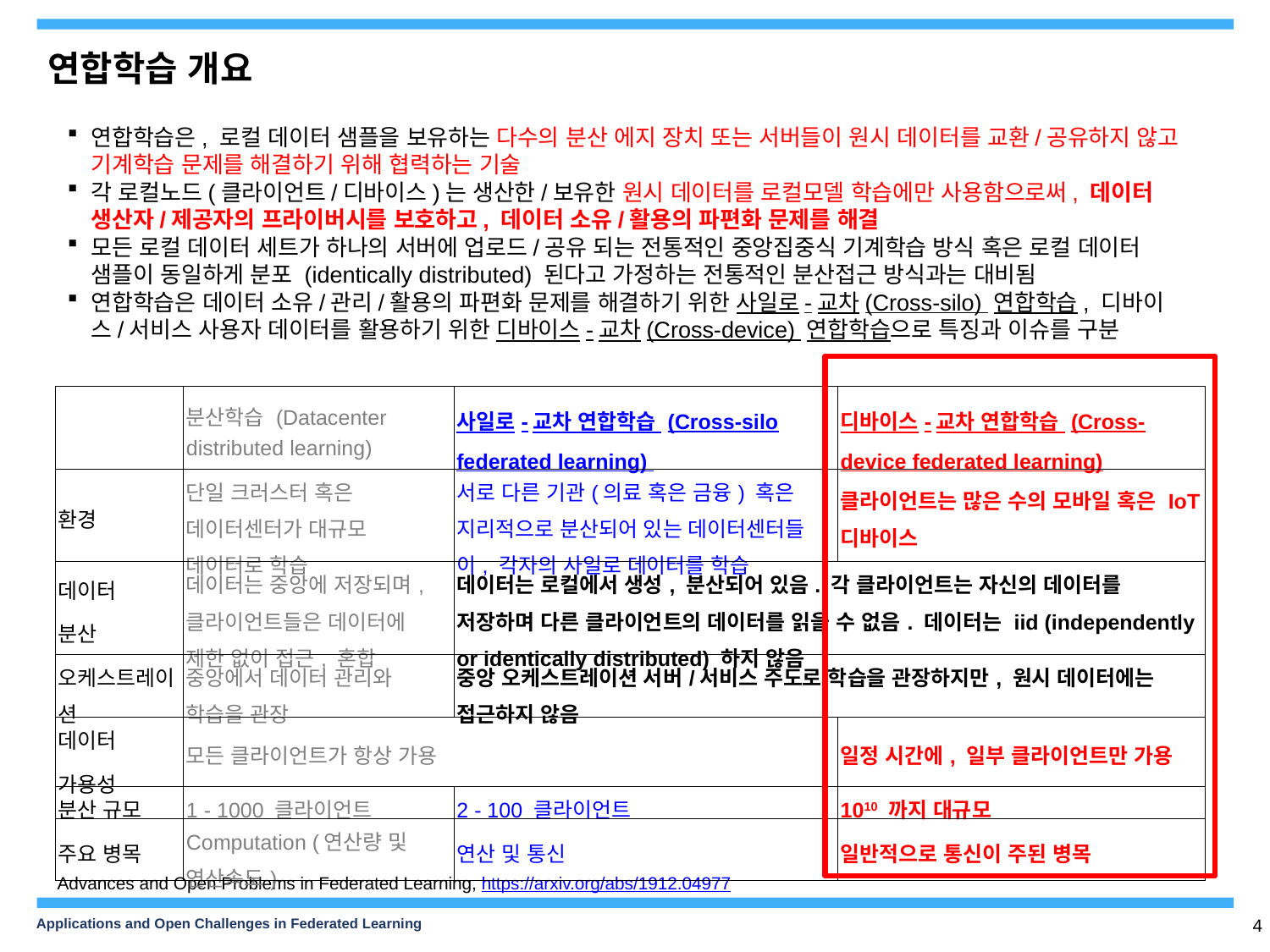

연합학습 개요
연합학습은, 로컬 데이터 샘플을 보유하는 다수의 분산 에지 장치 또는 서버들이 원시 데이터를 교환/공유하지 않고 기계학습 문제를 해결하기 위해 협력하는 기술
각 로컬노드(클라이언트/디바이스)는 생산한/보유한 원시 데이터를 로컬모델 학습에만 사용함으로써, 데이터 생산자/제공자의 프라이버시를 보호하고, 데이터 소유/활용의 파편화 문제를 해결
모든 로컬 데이터 세트가 하나의 서버에 업로드/공유 되는 전통적인 중앙집중식 기계학습 방식 혹은 로컬 데이터 샘플이 동일하게 분포 (identically distributed) 된다고 가정하는 전통적인 분산접근 방식과는 대비됨
연합학습은 데이터 소유/관리/활용의 파편화 문제를 해결하기 위한 사일로-교차(Cross-silo) 연합학습, 디바이스/서비스 사용자 데이터를 활용하기 위한 디바이스-교차(Cross-device) 연합학습으로 특징과 이슈를 구분

|  | 분산학습 (Datacenter distributed learning) | 사일로-교차 연합학습 (Cross-silo federated learning) | 디바이스-교차 연합학습 (Cross-device federated learning) |
| --- | --- | --- | --- |
| 환경 | 단일 크러스터 혹은 데이터센터가 대규모 데이터로 학습 | 서로 다른 기관(의료 혹은 금융) 혹은 지리적으로 분산되어 있는 데이터센터들이, 각자의 사일로 데이터를 학습 | 클라이언트는 많은 수의 모바일 혹은 IoT 디바이스 |
| 데이터 분산 | 데이터는 중앙에 저장되며, 클라이언트들은 데이터에 제한 없이 접근, 혼합 | 데이터는 로컬에서 생성, 분산되어 있음. 각 클라이언트는 자신의 데이터를 저장하며 다른 클라이언트의 데이터를 읽을 수 없음. 데이터는 iid (independently or identically distributed) 하지 않음 |  |
| 오케스트레이션 | 중앙에서 데이터 관리와 학습을 관장 | 중앙 오케스트레이션 서버/서비스 주도로 학습을 관장하지만, 원시 데이터에는 접근하지 않음 |  |
| 데이터 가용성 | 모든 클라이언트가 항상 가용 |  | 일정 시간에, 일부 클라이언트만 가용 |
| 분산 규모 | 1 - 1000 클라이언트 | 2 - 100 클라이언트 | 1010 까지 대규모 |
| 주요 병목 | Computation (연산량 및 연산속도) | 연산 및 통신 | 일반적으로 통신이 주된 병목 |
Advances and Open Problems in Federated Learning, https://arxiv.org/abs/1912.04977